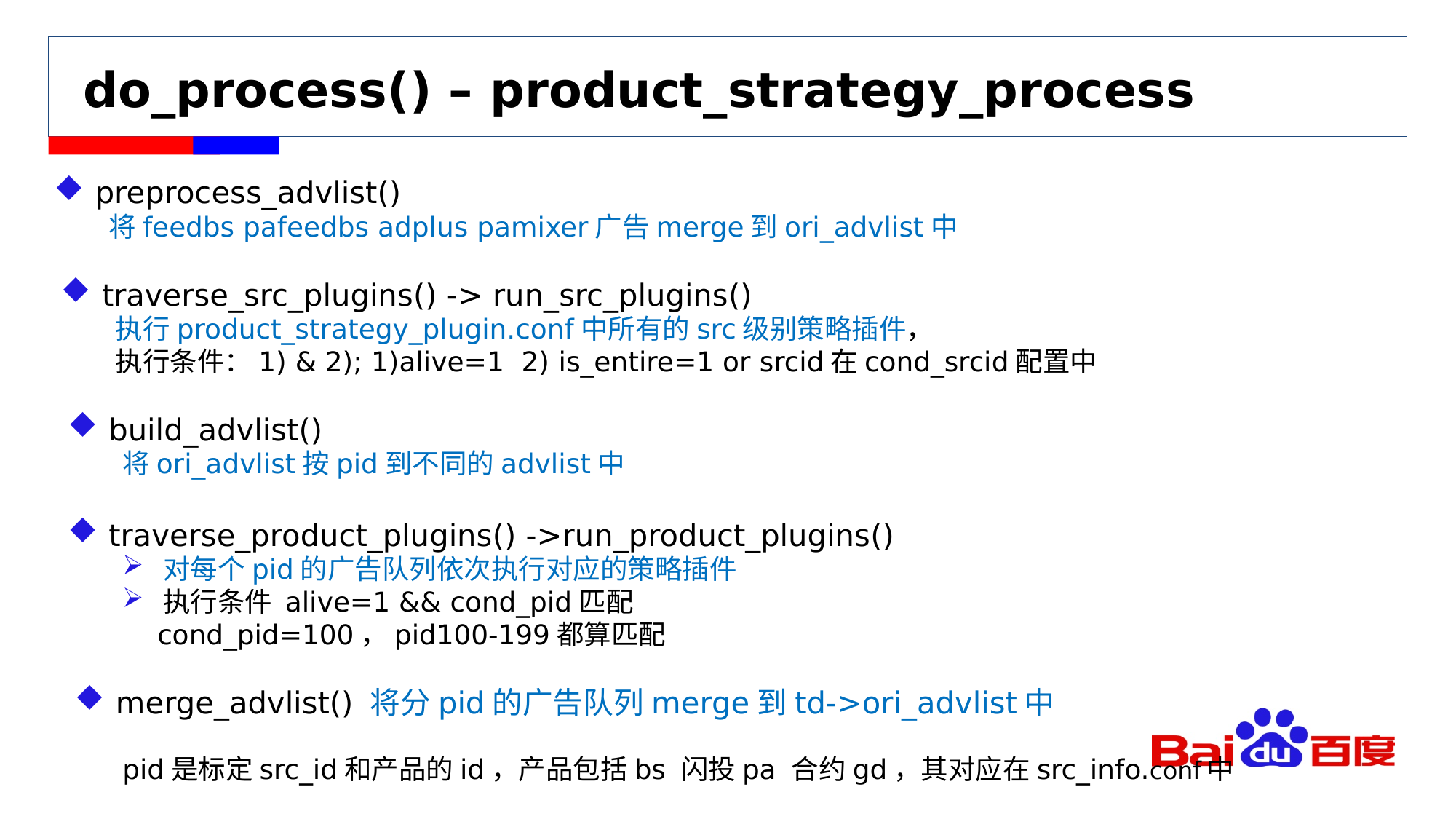

# do_process() – product_strategy_process
preprocess_advlist()
将feedbs pafeedbs adplus pamixer广告merge到ori_advlist中

traverse_src_plugins() -> run_src_plugins()
执行product_strategy_plugin.conf中所有的src级别策略插件，
执行条件：1) & 2); 1)alive=1  2) is_entire=1 or srcid在cond_srcid配置中

build_advlist()
将ori_advlist按pid到不同的advlist中

traverse_product_plugins() ->run_product_plugins()
对每个pid的广告队列依次执行对应的策略插件
执行条件 alive=1 && cond_pid匹配
    cond_pid=100，pid100-199都算匹配

merge_advlist() 将分pid的广告队列merge到td->ori_advlist中

pid是标定src_id和产品的id，产品包括bs 闪投pa 合约gd，其对应在src_info.conf中